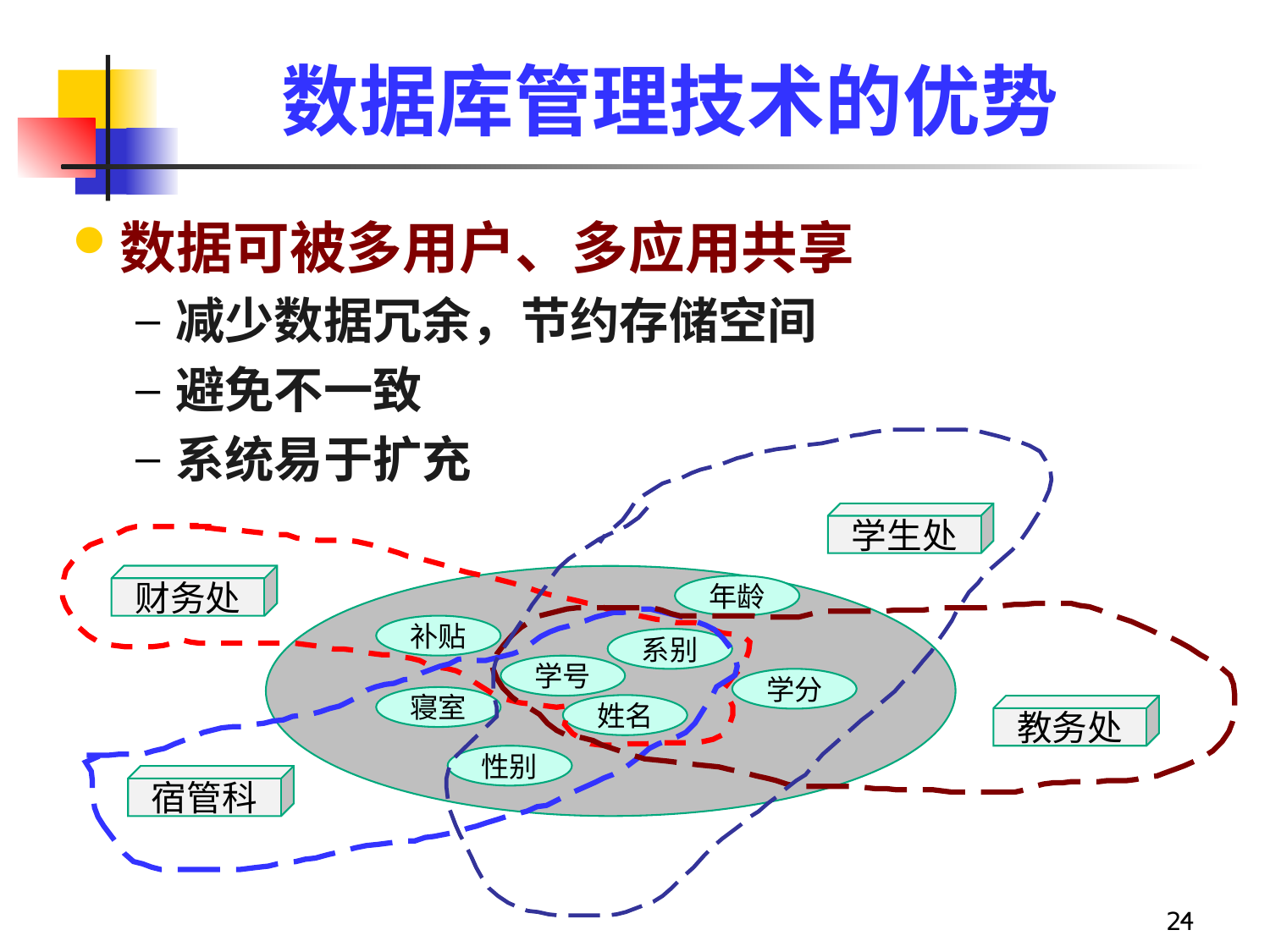

数据库管理技术的优势
数据可被多用户、多应用共享
减少数据冗余，节约存储空间
避免不一致
系统易于扩充

学生处

财务处

年龄

补贴
系别
学号
学分
寝室
姓名
教务处
性别
宿管科
24